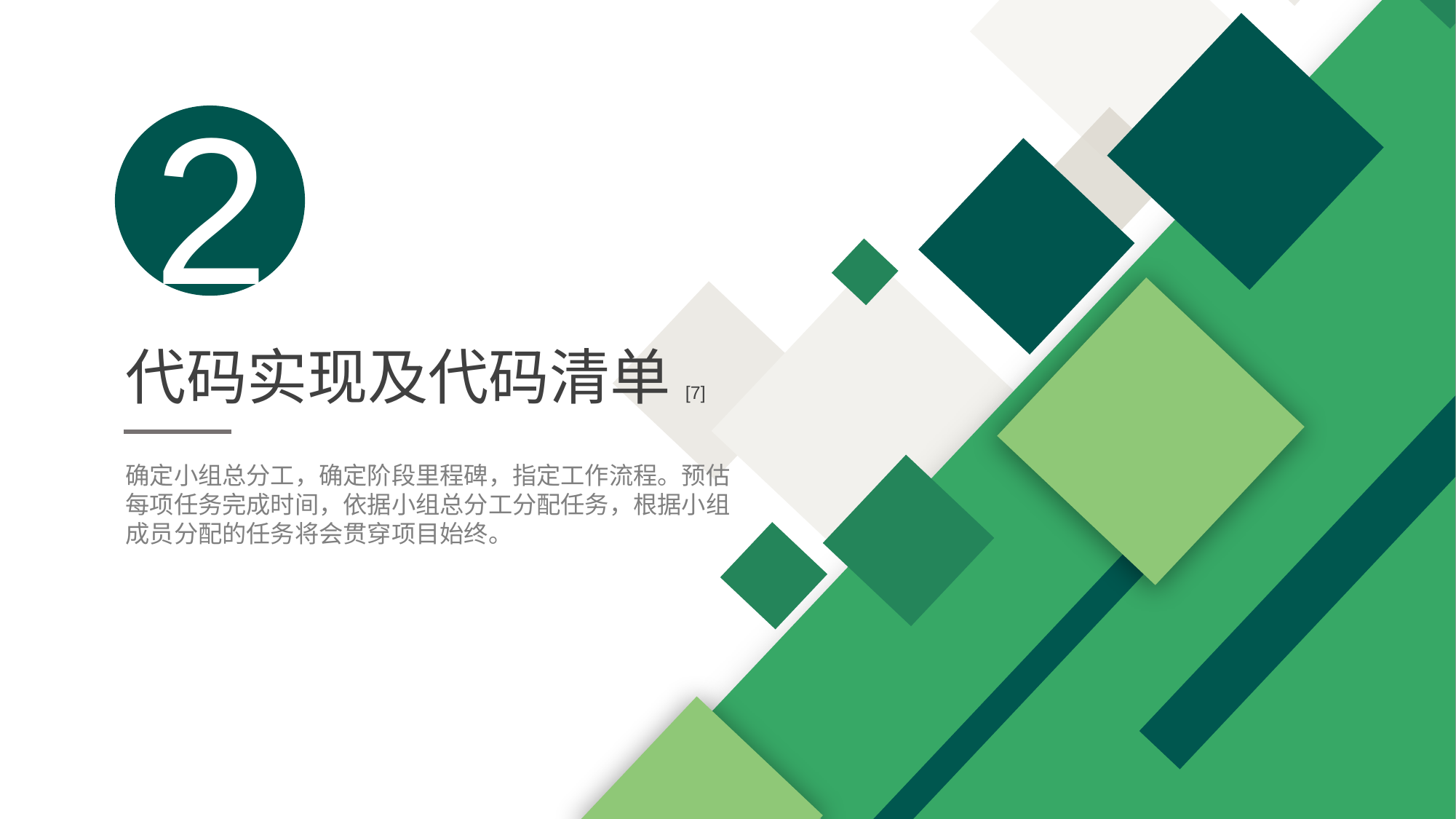

2
代码实现及代码清单[7]
确定小组总分工，确定阶段里程碑，指定工作流程。预估每项任务完成时间，依据小组总分工分配任务，根据小组成员分配的任务将会贯穿项目始终。